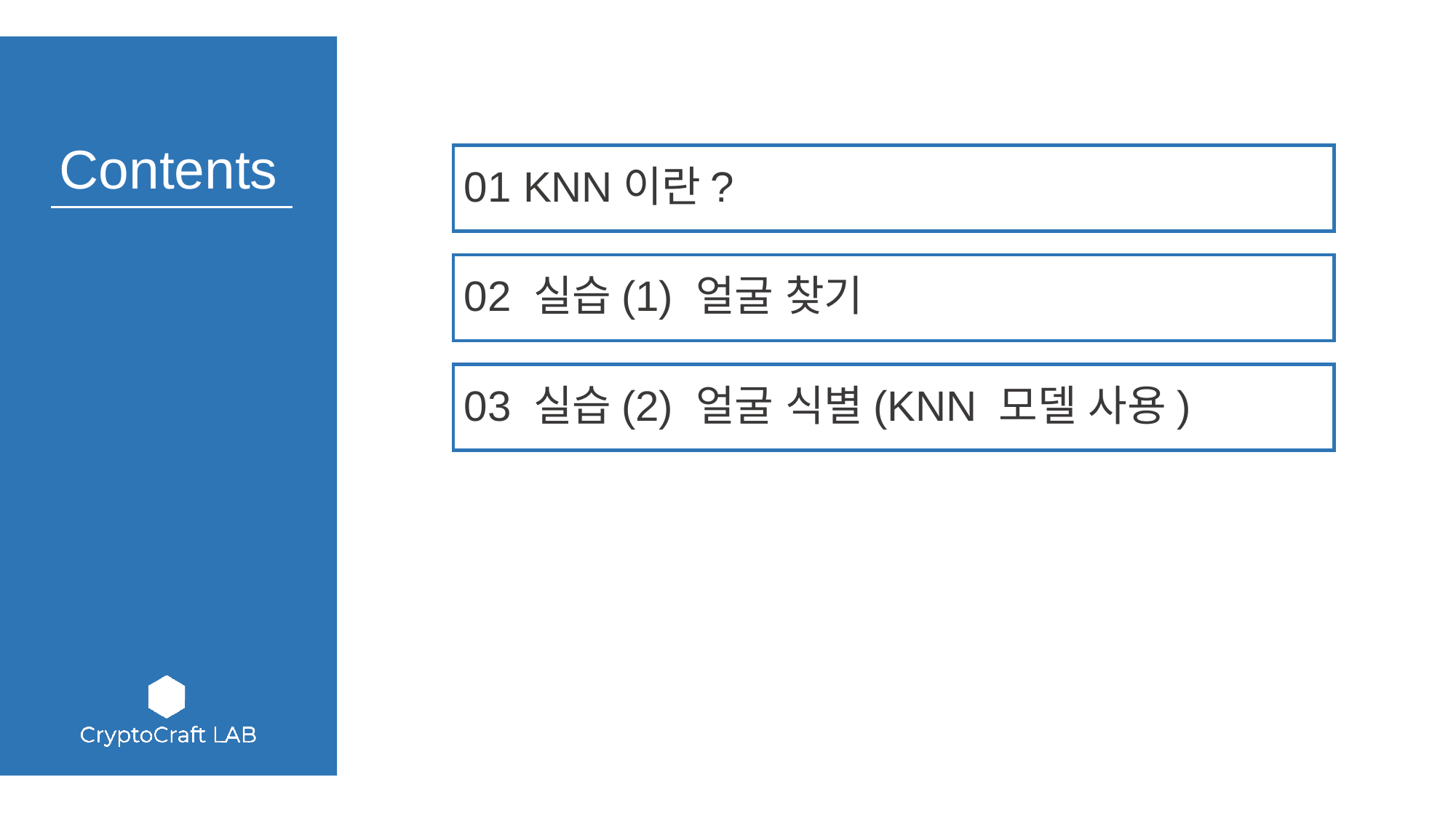

01 KNN이란?
02 실습(1) 얼굴 찾기
03 실습(2) 얼굴 식별(KNN 모델 사용)

04 실습2: 얼굴 식별(모델 사용O)